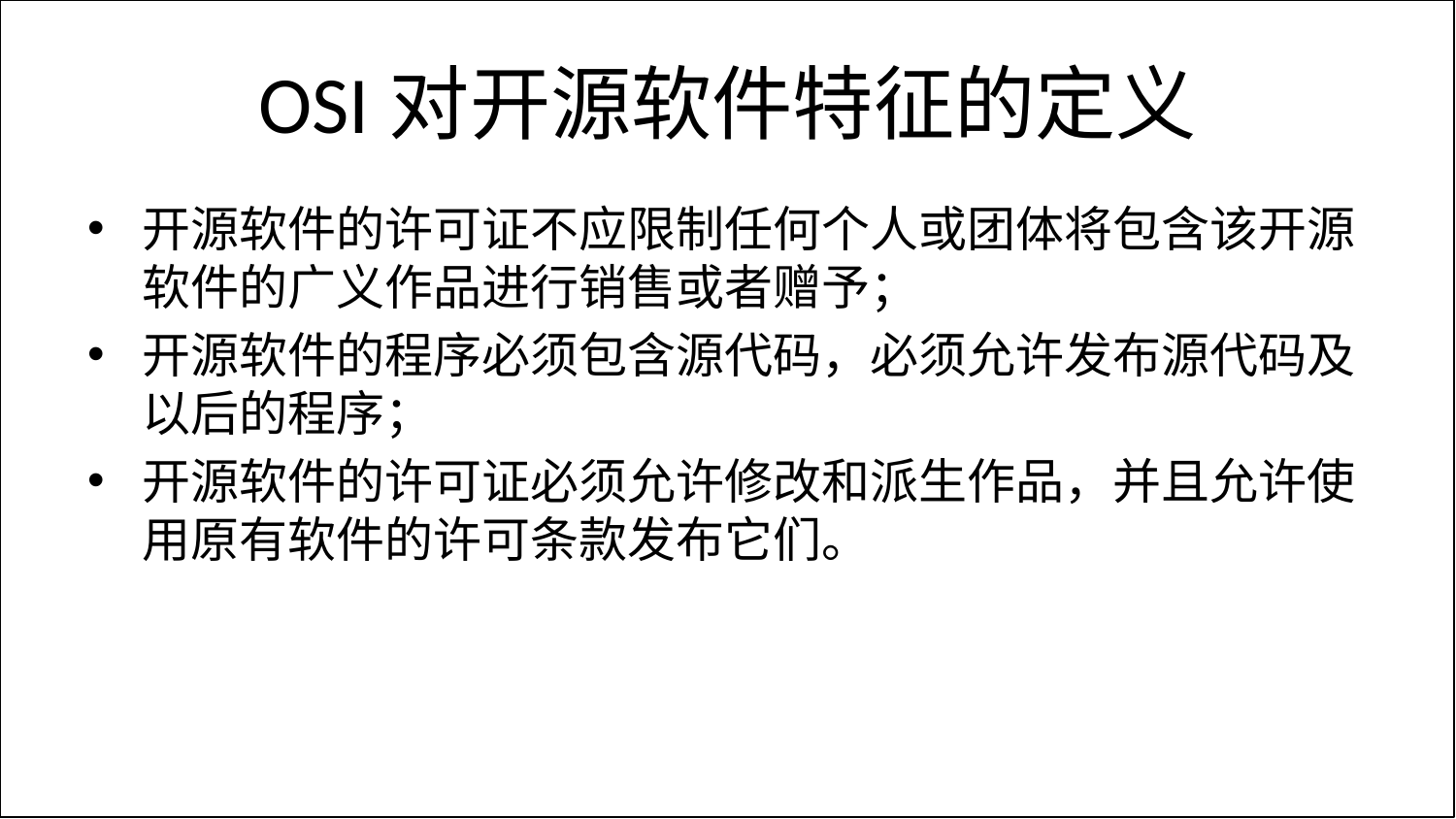

# OSI对开源软件特征的定义
开源软件的许可证不应限制任何个人或团体将包含该开源软件的广义作品进行销售或者赠予；
开源软件的程序必须包含源代码，必须允许发布源代码及以后的程序；
开源软件的许可证必须允许修改和派生作品，并且允许使用原有软件的许可条款发布它们。